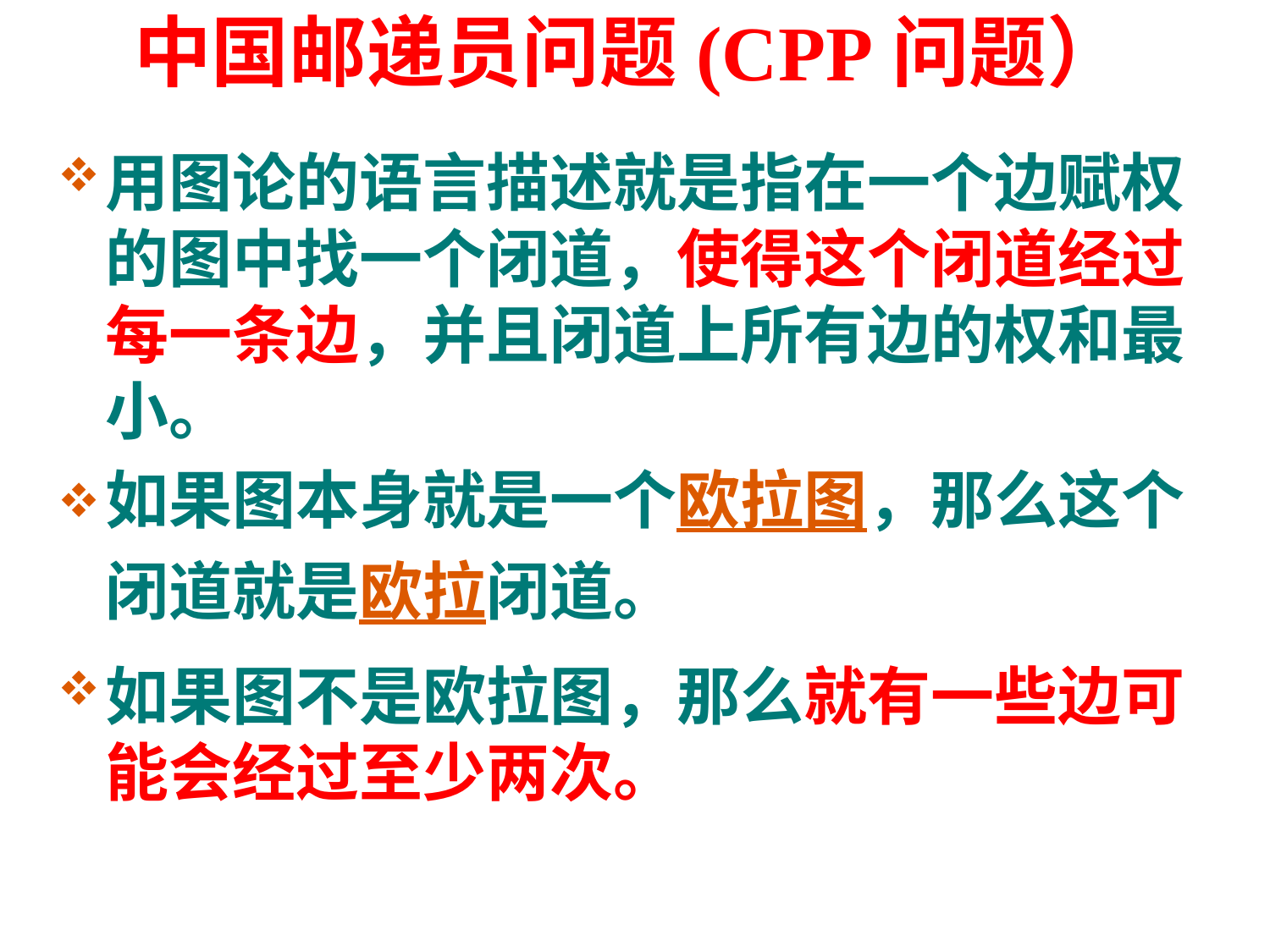

# 中国邮递员问题(CPP问题）
用图论的语言描述就是指在一个边赋权的图中找一个闭道，使得这个闭道经过每一条边，并且闭道上所有边的权和最小。
如果图本身就是一个欧拉图，那么这个闭道就是欧拉闭道。
如果图不是欧拉图，那么就有一些边可能会经过至少两次。